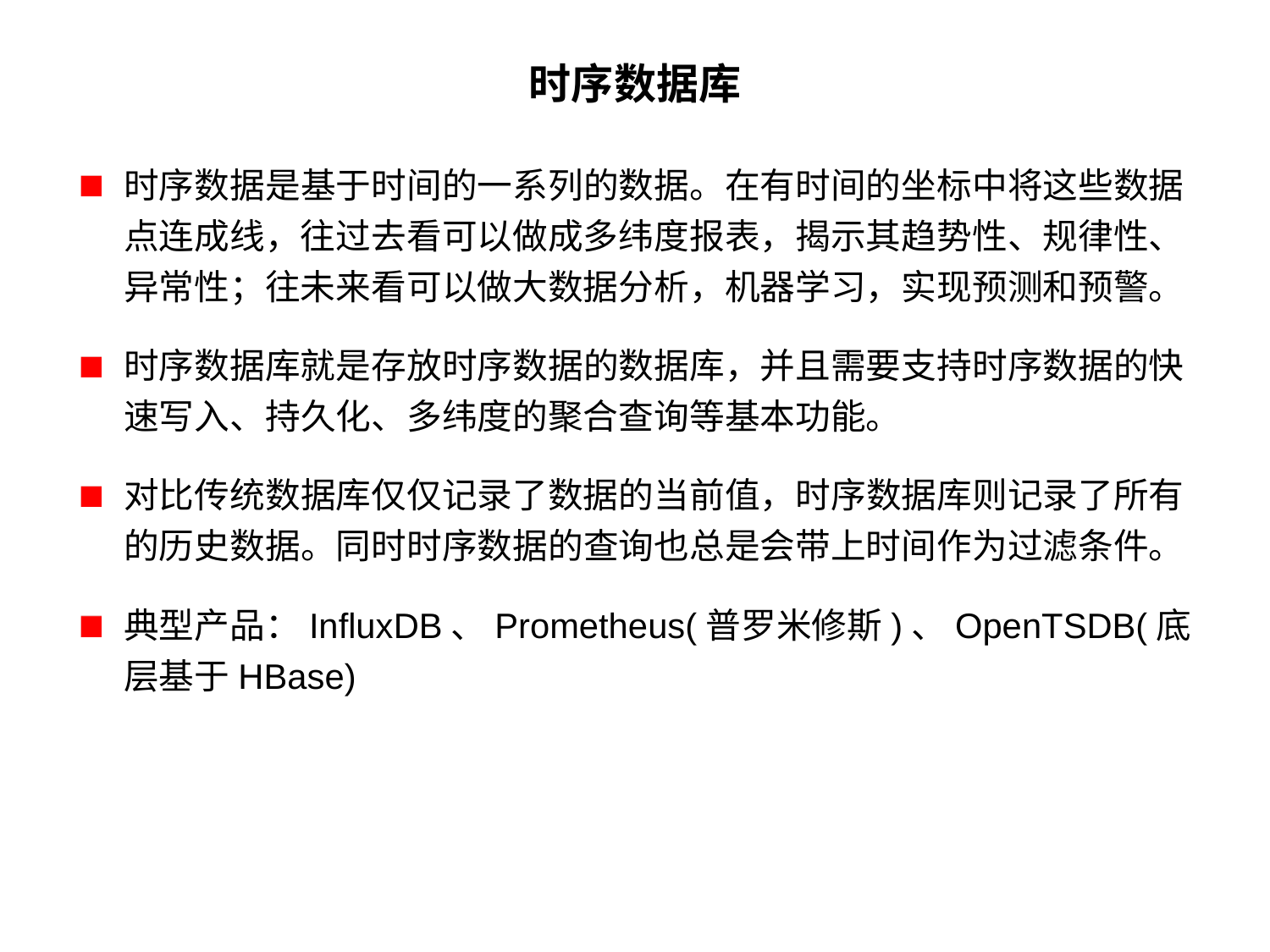

# 时序数据库
时序数据是基于时间的一系列的数据。在有时间的坐标中将这些数据点连成线，往过去看可以做成多纬度报表，揭示其趋势性、规律性、异常性；往未来看可以做大数据分析，机器学习，实现预测和预警。
时序数据库就是存放时序数据的数据库，并且需要支持时序数据的快速写入、持久化、多纬度的聚合查询等基本功能。
对比传统数据库仅仅记录了数据的当前值，时序数据库则记录了所有的历史数据。同时时序数据的查询也总是会带上时间作为过滤条件。
典型产品：InfluxDB、Prometheus(普罗米修斯)、OpenTSDB(底层基于HBase)